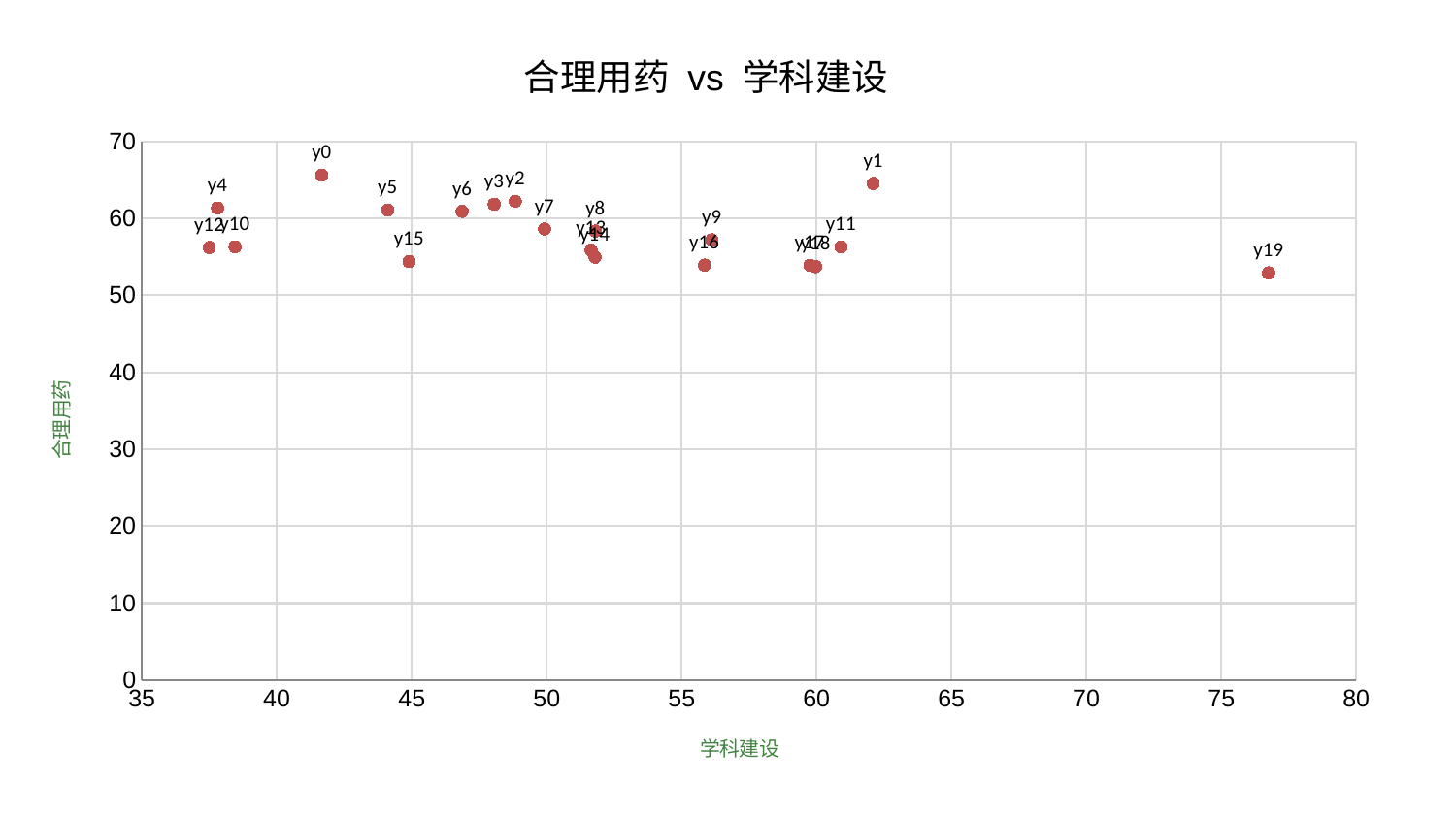

### Chart: 合理用药 vs 学科建设

| Category | 合理用药 |
|---|---|
247